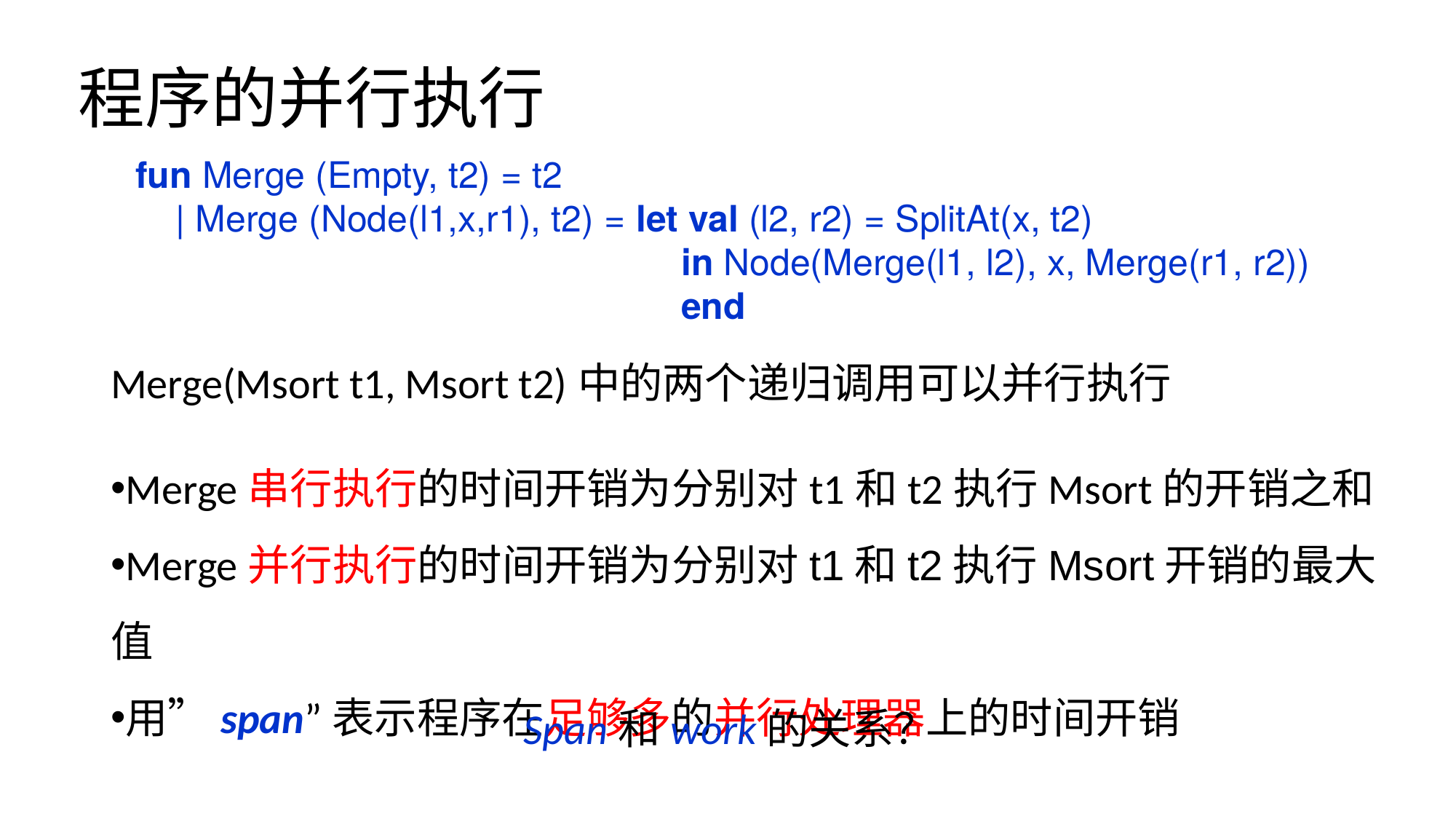

# 程序的并行执行
fun Merge (Empty, t2) = t2
    | Merge (Node(l1,x,r1), t2) = let val (l2, r2) = SplitAt(x, t2)
					in Node(Merge(l1, l2), x, Merge(r1, r2))
					end
Merge(Msort t1, Msort t2)中的两个递归调用可以并行执行

Merge串行执行的时间开销为分别对t1和t2执行Msort的开销之和
Merge并行执行的时间开销为分别对t1和t2执行Msort开销的最大值
用”span”表示程序在足够多的并行处理器上的时间开销
Span和work的关系？